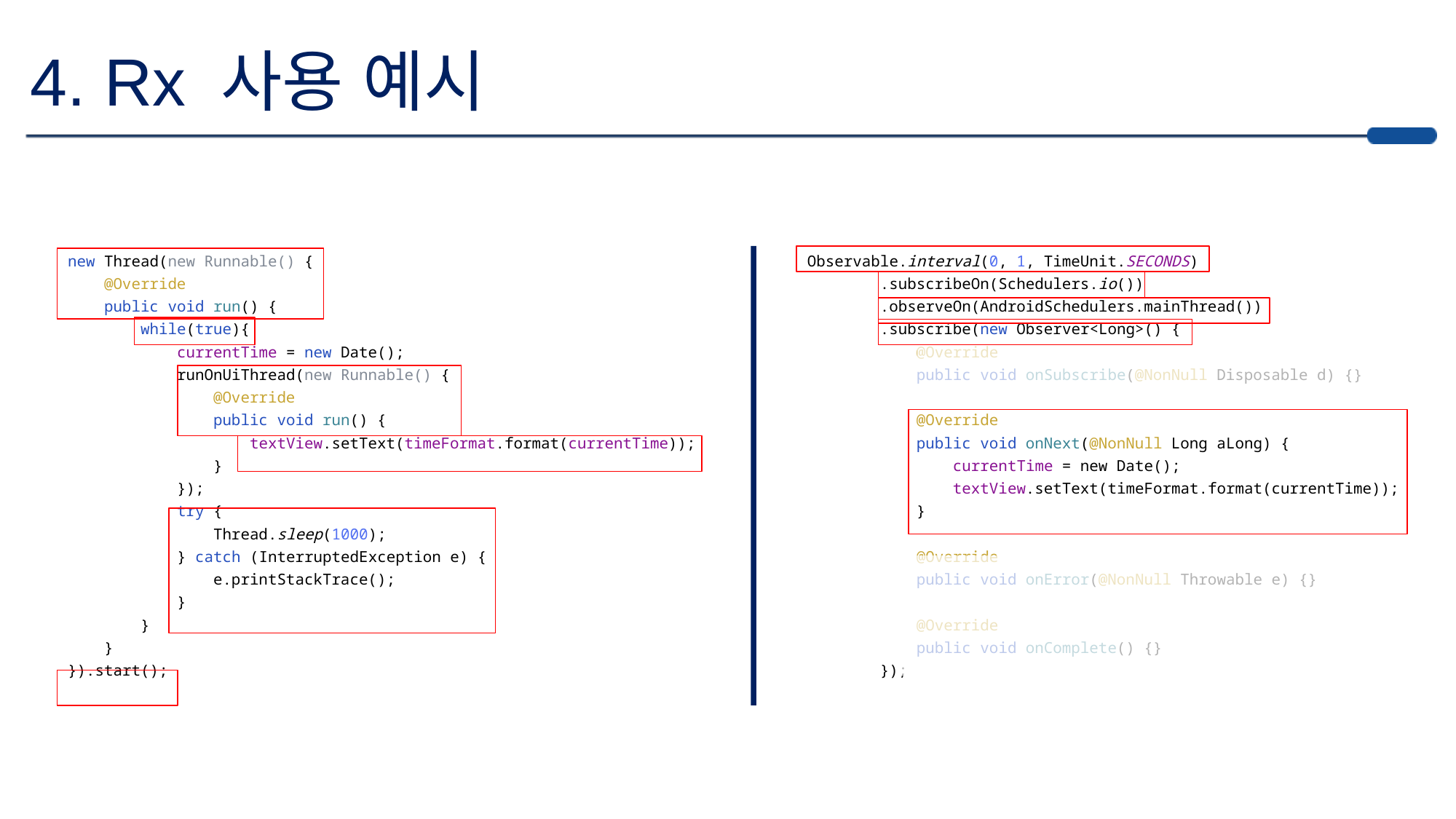

4. Rx 사용 예시
new Thread(new Runnable() {
    @Override
    public void run() {
        while(true){
            currentTime = new Date();
            runOnUiThread(new Runnable() {
                @Override
                public void run() {
                    textView.setText(timeFormat.format(currentTime));
                }
            });
            try {
                Thread.sleep(1000);
            } catch (InterruptedException e) {
                e.printStackTrace();
            }
        }
    }
}).start();

Observable.interval(0, 1, TimeUnit.SECONDS)
        .subscribeOn(Schedulers.io())
        .observeOn(AndroidSchedulers.mainThread())
        .subscribe(new Observer<Long>() {
            @Override
            public void onSubscribe(@NonNull Disposable d) {}

            @Override
            public void onNext(@NonNull Long aLong) {
                currentTime = new Date();
                textView.setText(timeFormat.format(currentTime));
            }

            @Override
            public void onError(@NonNull Throwable e) {}

            @Override
            public void onComplete() {}
        });